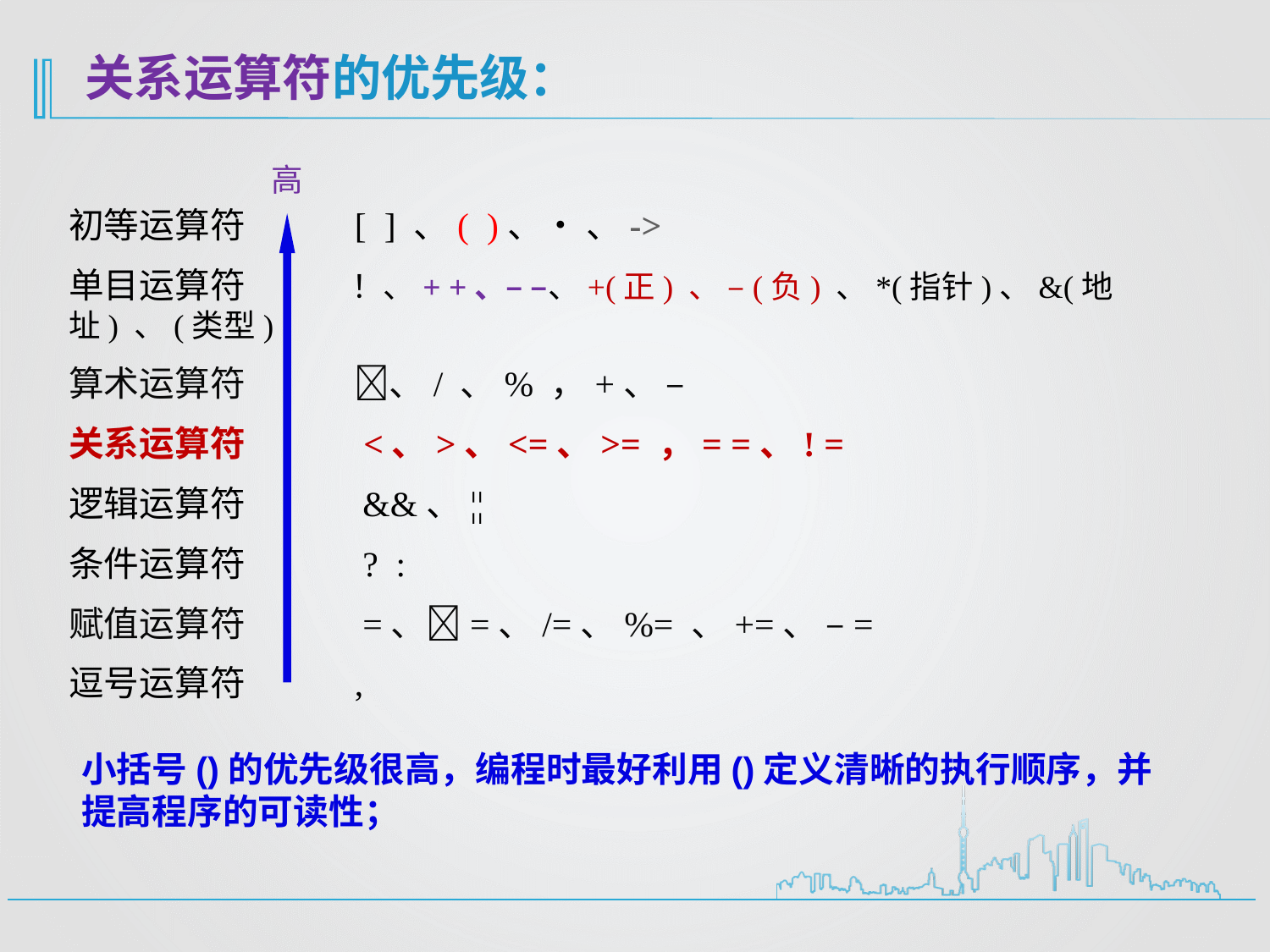

关系运算符的优先级：
高
初等运算符	   [  ] 、(  )、• 、->
单目运算符	    ！、+ +、– –、+(正) 、 –(负) 、*(指针)、&(地址) 、(类型)
算术运算符	    ∗、/ 、% ，+、 –
关系运算符	    <、>、<=、>= ，= =、! =
逻辑运算符	    &&、¦¦
条件运算符	    ?  :
赋值运算符	    =、∗=、/=、%= 、+=、 –=
逗号运算符	   ,

小括号()的优先级很高，编程时最好利用()定义清晰的执行顺序，并提高程序的可读性；